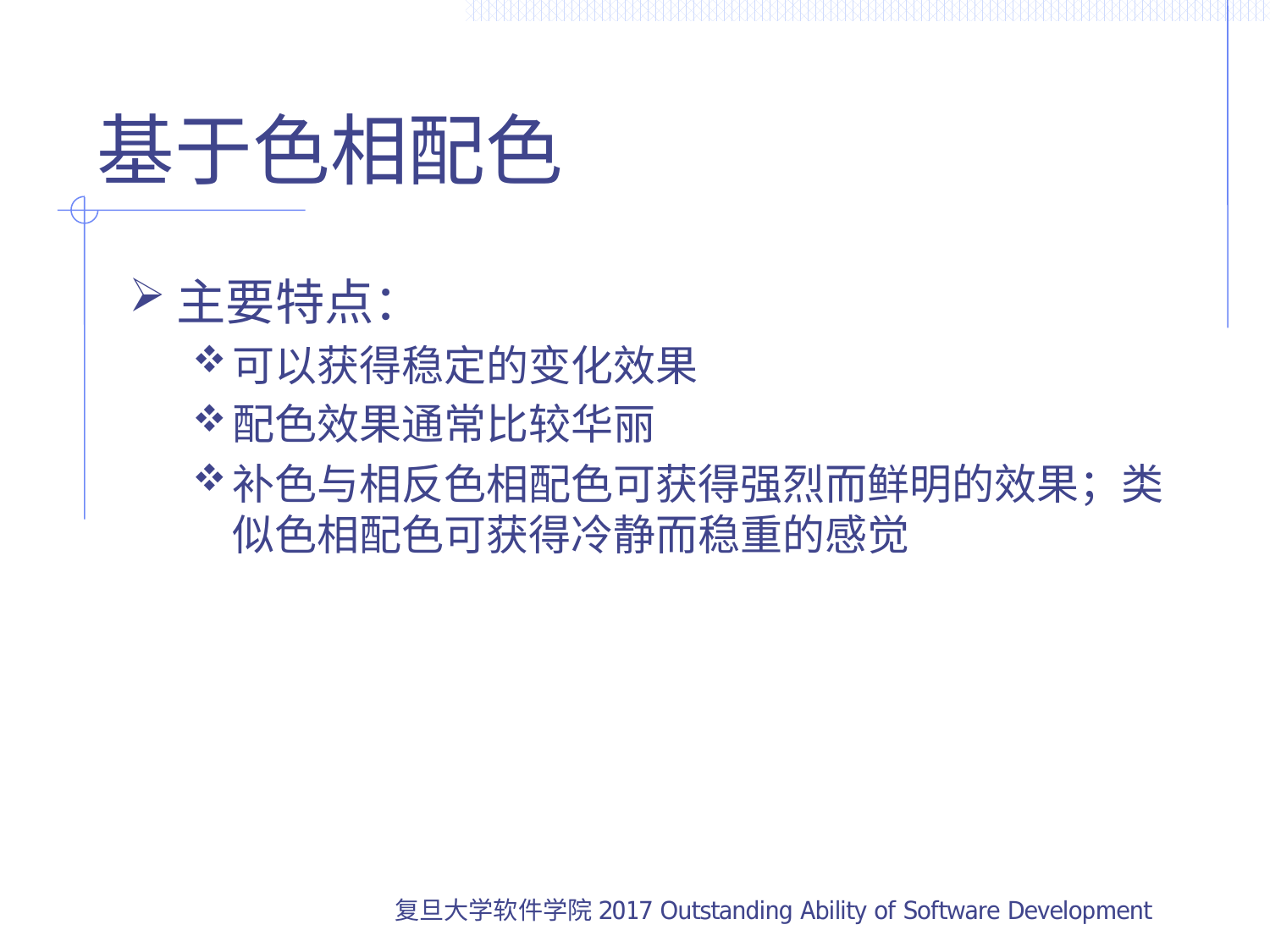

# 基于色相配色
主要特点：
可以获得稳定的变化效果
配色效果通常比较华丽
补色与相反色相配色可获得强烈而鲜明的效果；类似色相配色可获得冷静而稳重的感觉